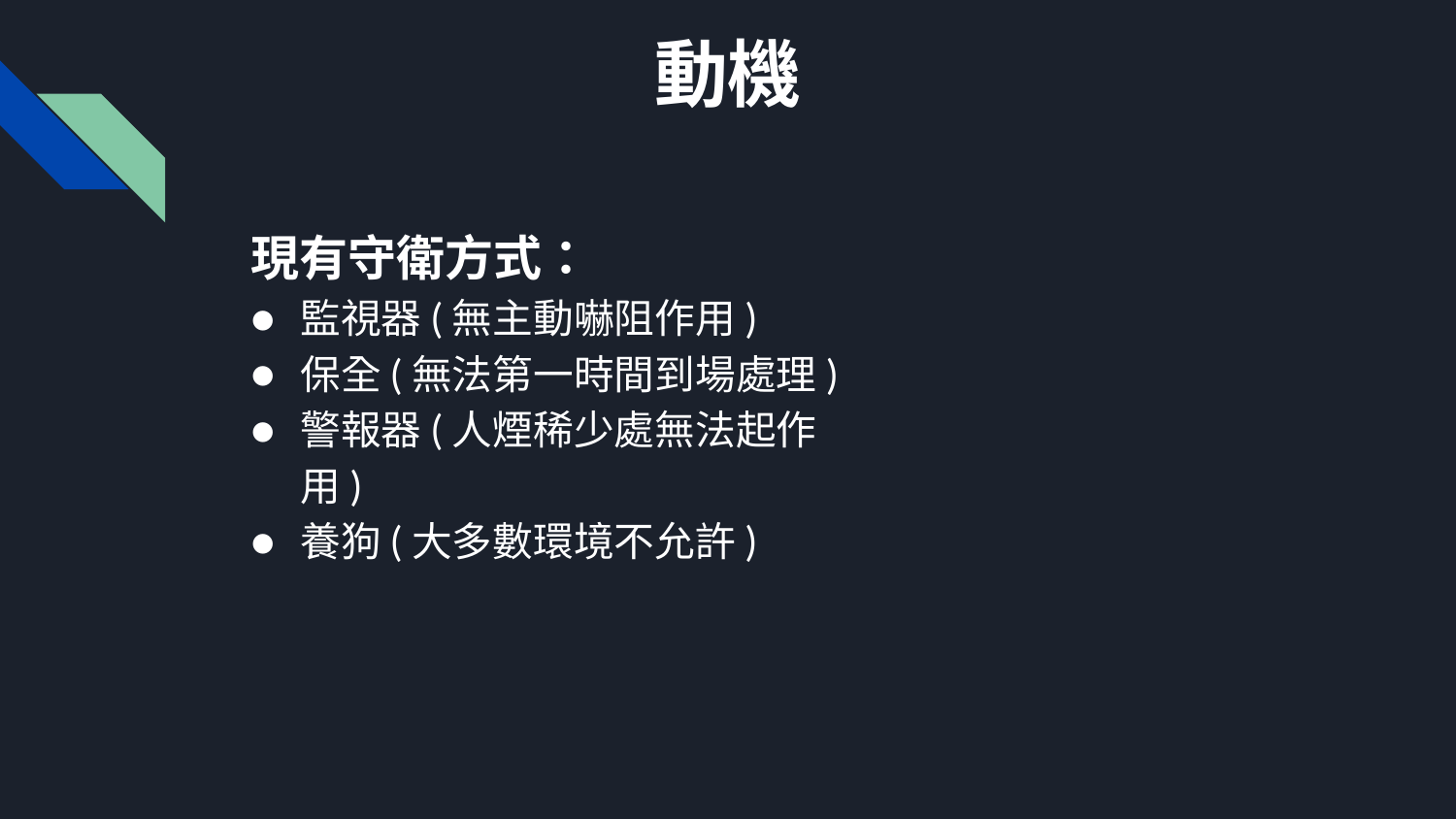

# 動機
現有守衛方式：
監視器(無主動嚇阻作用)
保全(無法第一時間到場處理)
警報器(人煙稀少處無法起作用)
養狗(大多數環境不允許)